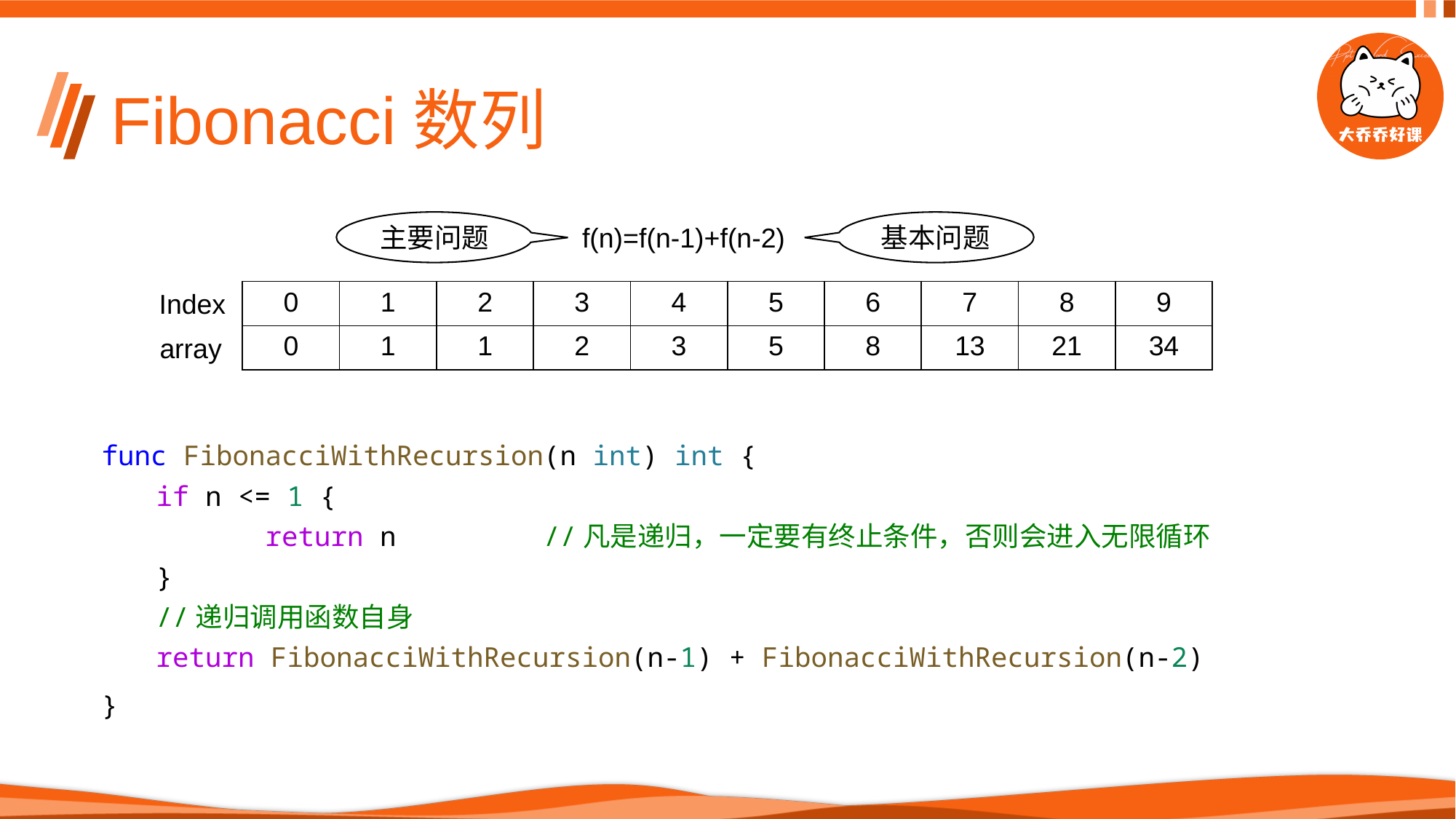

# Fibonacci数列
主要问题
基本问题
f(n)=f(n-1)+f(n-2)
| 0 | 1 | 2 | 3 | 4 | 5 | 6 | 7 | 8 | 9 |
| --- | --- | --- | --- | --- | --- | --- | --- | --- | --- |
| 0 | 1 | 1 | 2 | 3 | 5 | 8 | 13 | 21 | 34 |
Index
array
func FibonacciWithRecursion(n int) int {
if n <= 1 {
	return n         //凡是递归，一定要有终止条件，否则会进入无限循环
}
//递归调用函数自身
return FibonacciWithRecursion(n-1) + FibonacciWithRecursion(n-2)
}